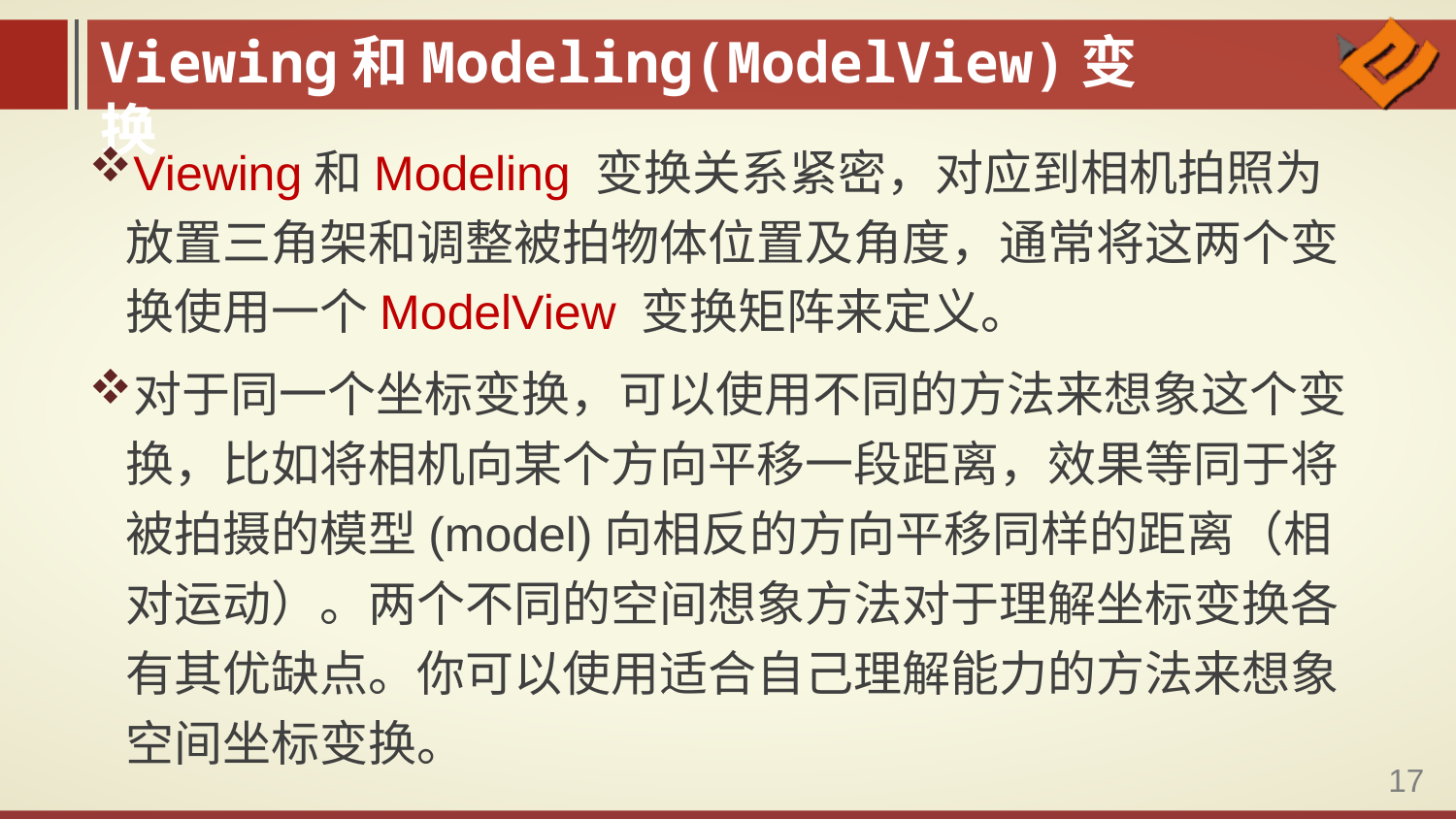

Viewing和Modeling(ModelView)变换
Viewing和Modeling 变换关系紧密，对应到相机拍照为放置三角架和调整被拍物体位置及角度，通常将这两个变换使用一个ModelView 变换矩阵来定义。
对于同一个坐标变换，可以使用不同的方法来想象这个变换，比如将相机向某个方向平移一段距离，效果等同于将被拍摄的模型(model)向相反的方向平移同样的距离（相对运动）。两个不同的空间想象方法对于理解坐标变换各有其优缺点。你可以使用适合自己理解能力的方法来想象空间坐标变换。